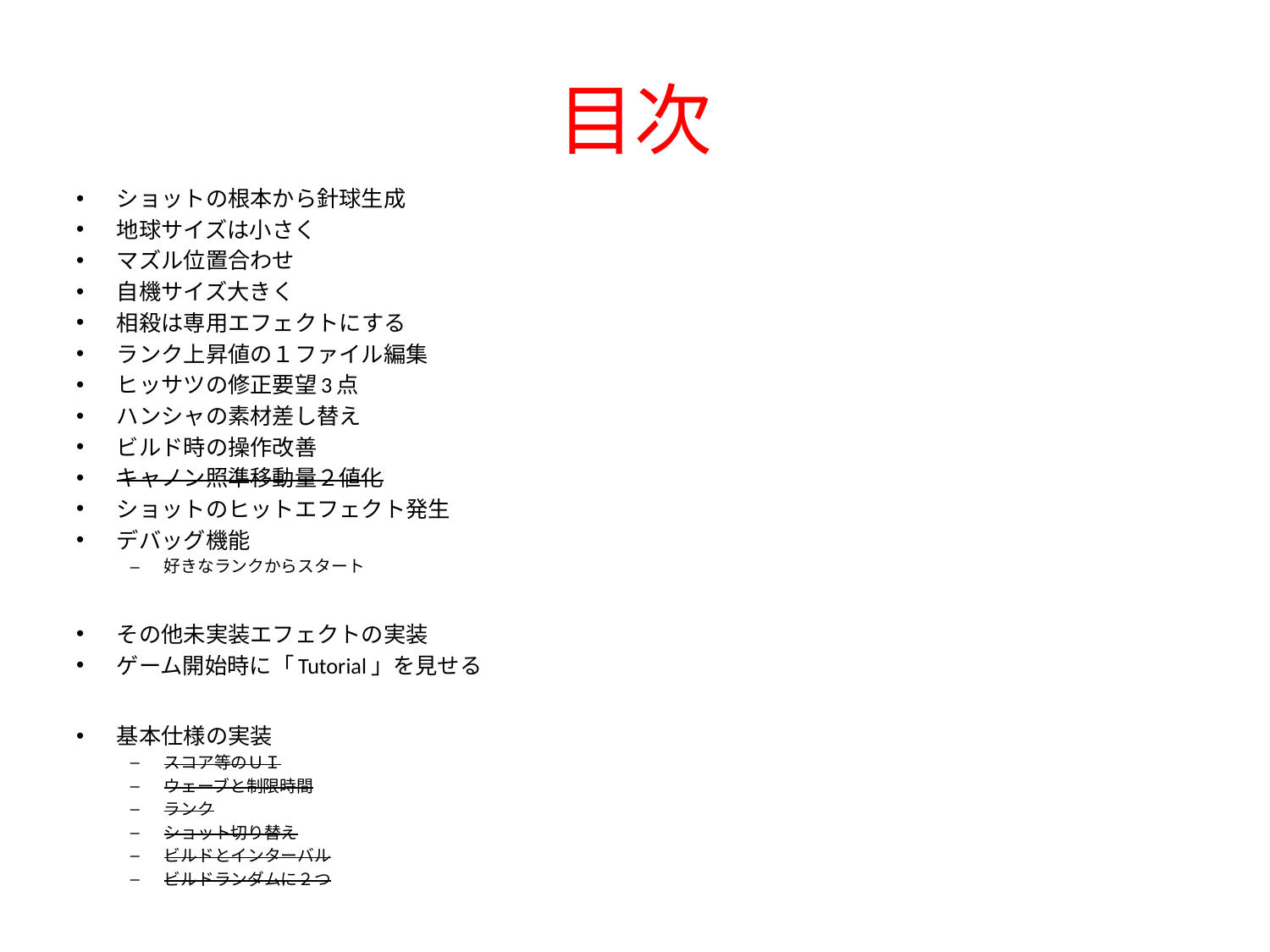

# 目次
ショットの根本から針球生成
地球サイズは小さく
マズル位置合わせ
自機サイズ大きく
相殺は専用エフェクトにする
ランク上昇値の１ファイル編集
ヒッサツの修正要望3点
ハンシャの素材差し替え
ビルド時の操作改善
キャノン照準移動量２値化
ショットのヒットエフェクト発生
デバッグ機能
好きなランクからスタート

その他未実装エフェクトの実装
ゲーム開始時に「Tutorial」を見せる

基本仕様の実装
スコア等のＵＩ
ウェーブと制限時間
ランク
ショット切り替え
ビルドとインターバル
ビルドランダムに２つ